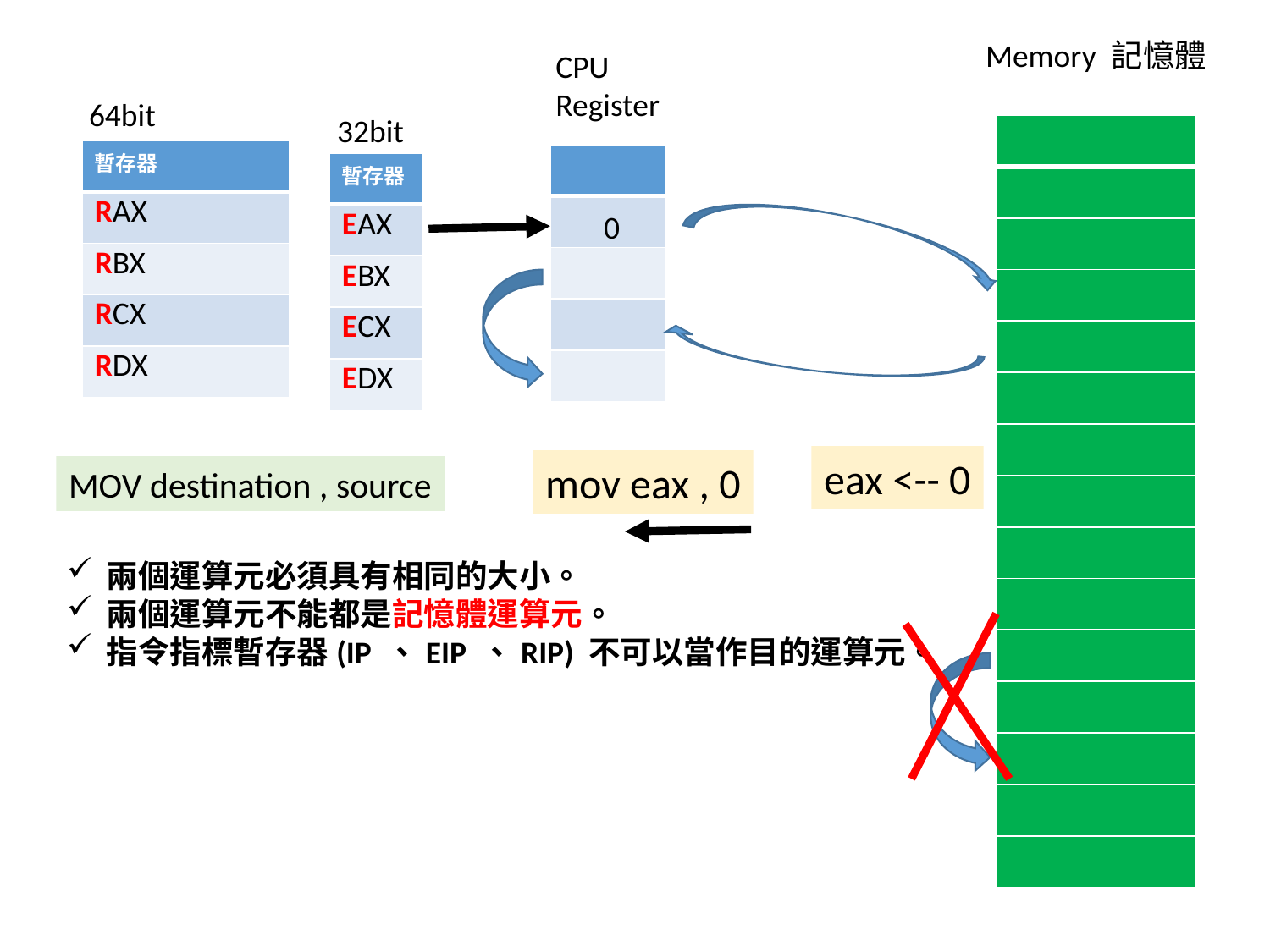

Memory 記憶體
CPU
Register
64bit
32bit
|  |
| --- |
|  |
|  |
|  |
|  |
|  |
|  |
|  |
|  |
|  |
|  |
|  |
|  |
|  |
|  |
| 暫存器 |
| --- |
| RAX |
| RBX |
| RCX |
| RDX |
|  |
| --- |
| 0 |
|  |
|  |
|  |
| 暫存器 |
| --- |
| EAX |
| EBX |
| ECX |
| EDX |

eax <-- 0
mov eax , 0
MOV destination , source
兩個運算元必須具有相同的大小。
兩個運算元不能都是記憶體運算元。
指令指標暫存器(IP 、EIP 、RIP) 不可以當作目的運算元。